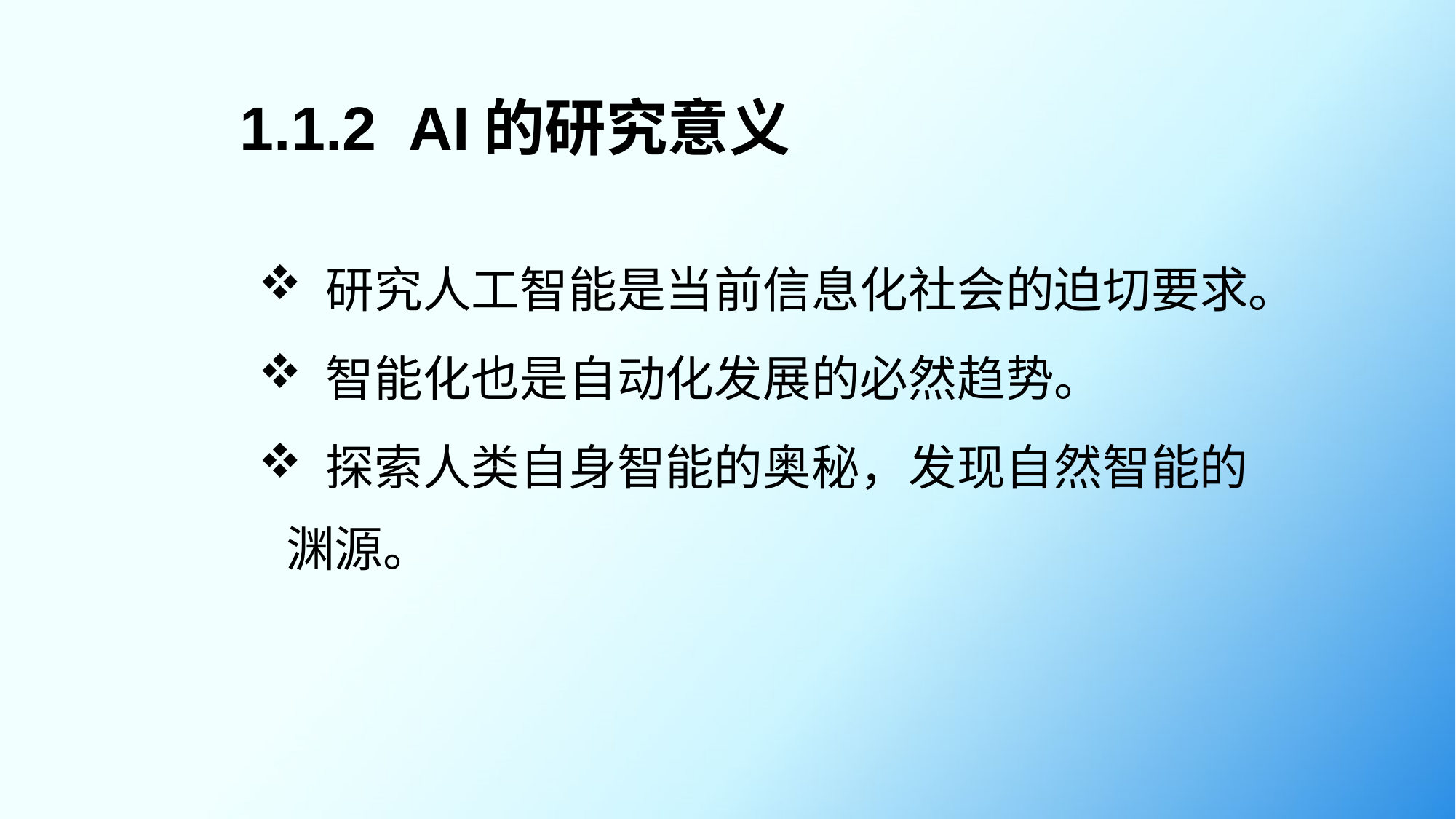

# 1.1.2  AI的研究意义
 研究人工智能是当前信息化社会的迫切要求。
 智能化也是自动化发展的必然趋势。
 探索人类自身智能的奥秘，发现自然智能的渊源。